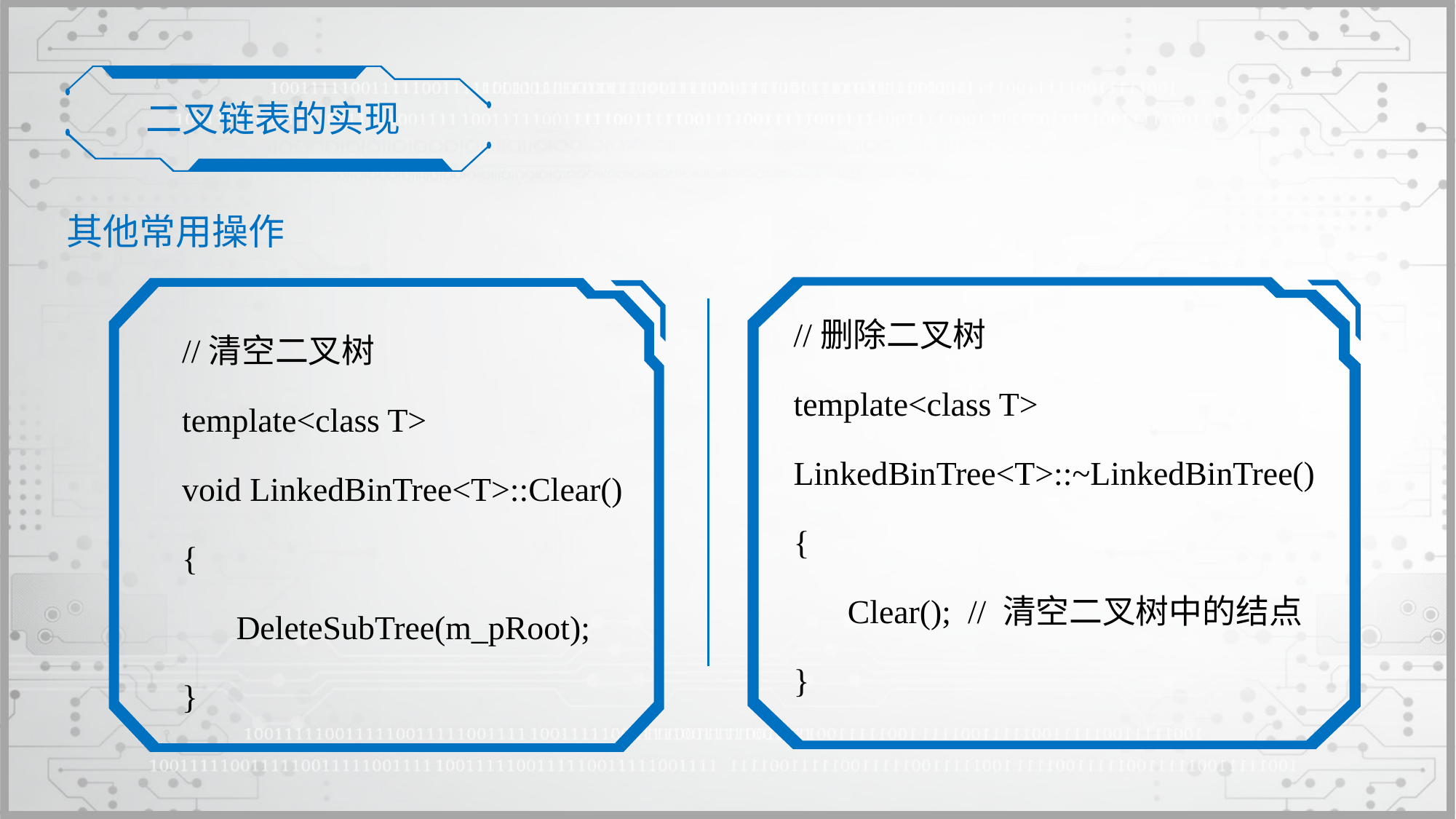

二叉链表的实现
其他常用操作

//删除二叉树
template<class T>
LinkedBinTree<T>::~LinkedBinTree()
{
	Clear();  // 清空二叉树中的结点
}

//清空二叉树
template<class T>
void LinkedBinTree<T>::Clear()
{
	DeleteSubTree(m_pRoot);
}